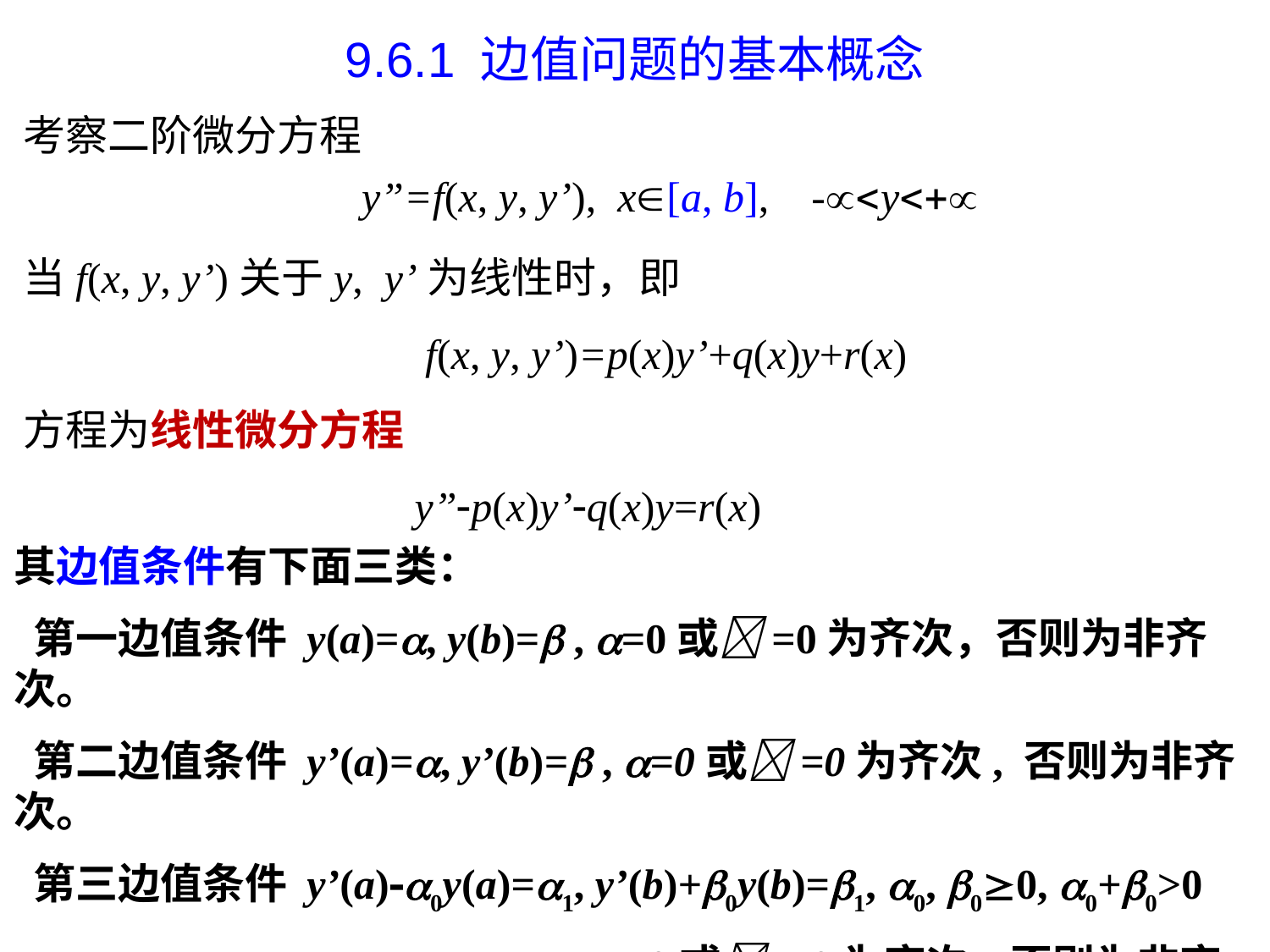

9.6.1 边值问题的基本概念
考察二阶微分方程
	                    y”=f(x, y, y’),  x∈[a, b],    -∝<y<+∝
当f(x, y, y’)关于y,  y’为线性时，即
	                          f(x, y, y’)=p(x)y’+q(x)y+r(x)
方程为线性微分方程
                                     y”−p(x)y’−q(x)y=r(x)
其边值条件有下面三类：
 第一边值条件 y(a)=α, y(b)=β , α=0或β=0为齐次，否则为非齐次。
 第二边值条件 y’(a)=α, y’(b)=β , α=0或β=0为齐次, 否则为非齐次。
 第三边值条件 y’(a)−α0y(a)=α1, y’(b)+β0y(b)=β1, α0, β0≥0, α0+β0>0
                                                      α0=0或β0=0为齐次, 否则为非齐次。